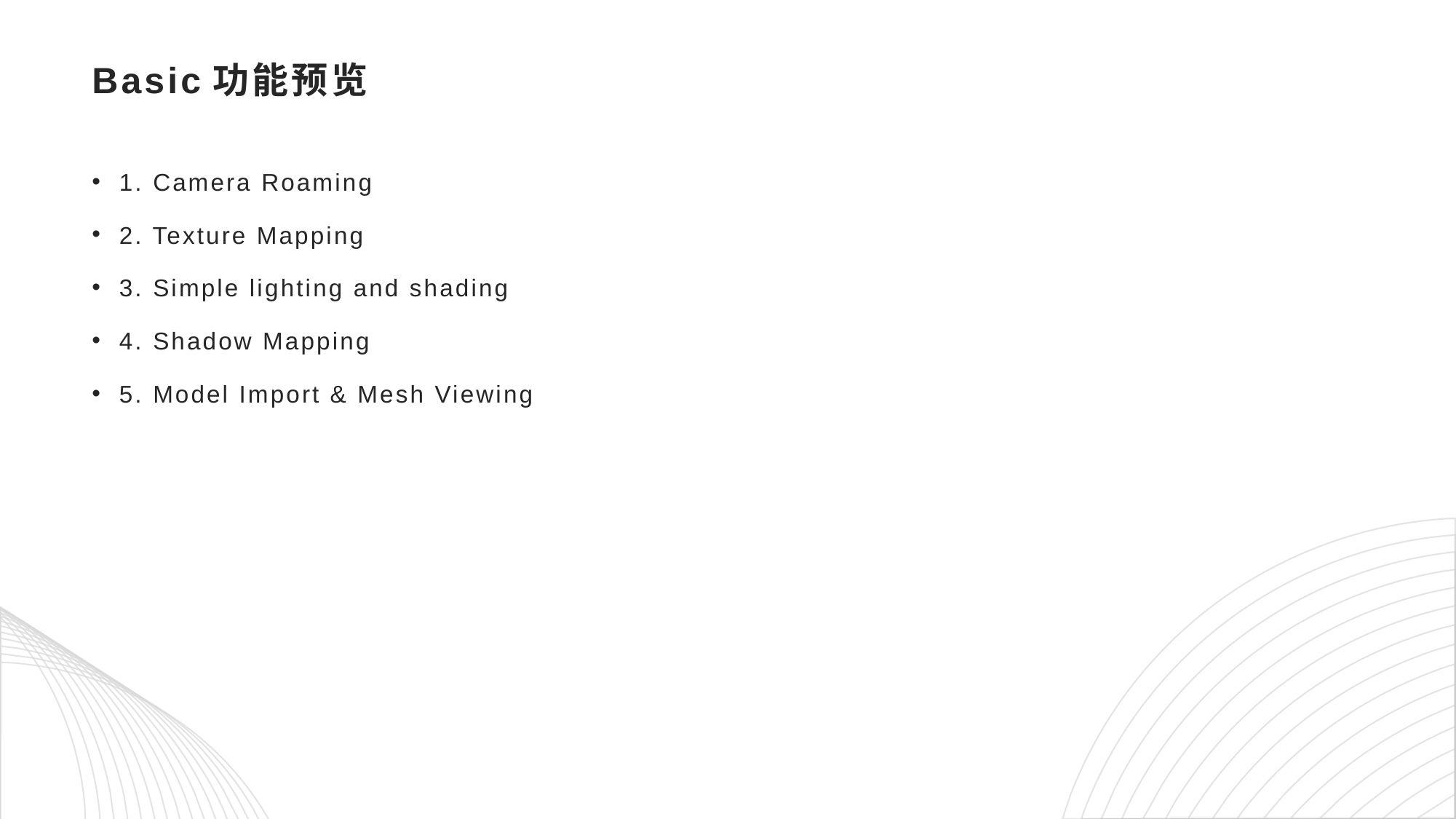

# Basic功能预览

1. Camera Roaming
2. Texture Mapping
3. Simple lighting and shading
4. Shadow Mapping
5. Model Import & Mesh Viewing